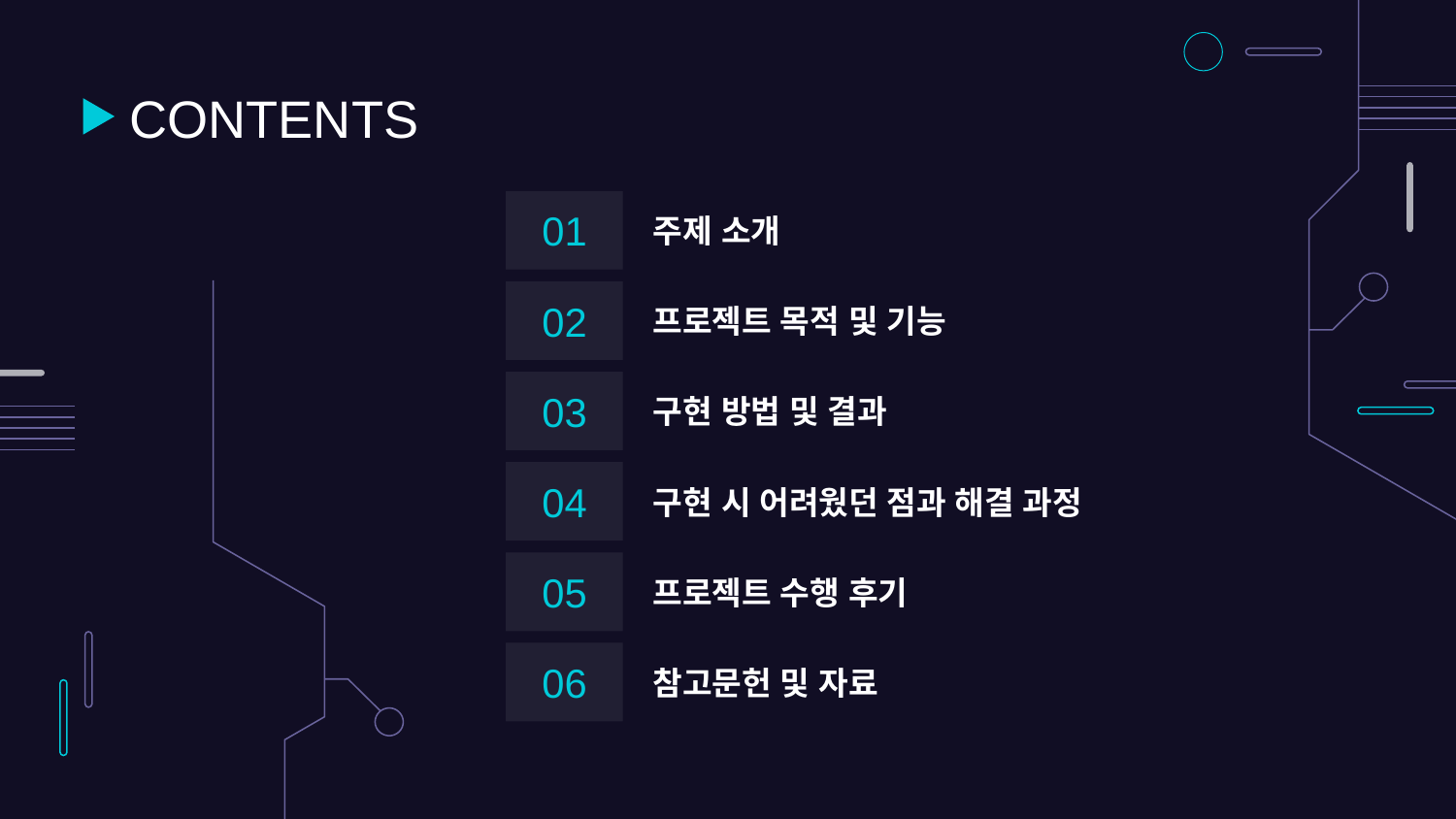

# CONTENTS
01
주제 소개

02
프로젝트 목적 및 기능
03
구현 방법 및 결과
04
구현 시 어려웠던 점과 해결 과정
05
프로젝트 수행 후기
06
참고문헌 및 자료